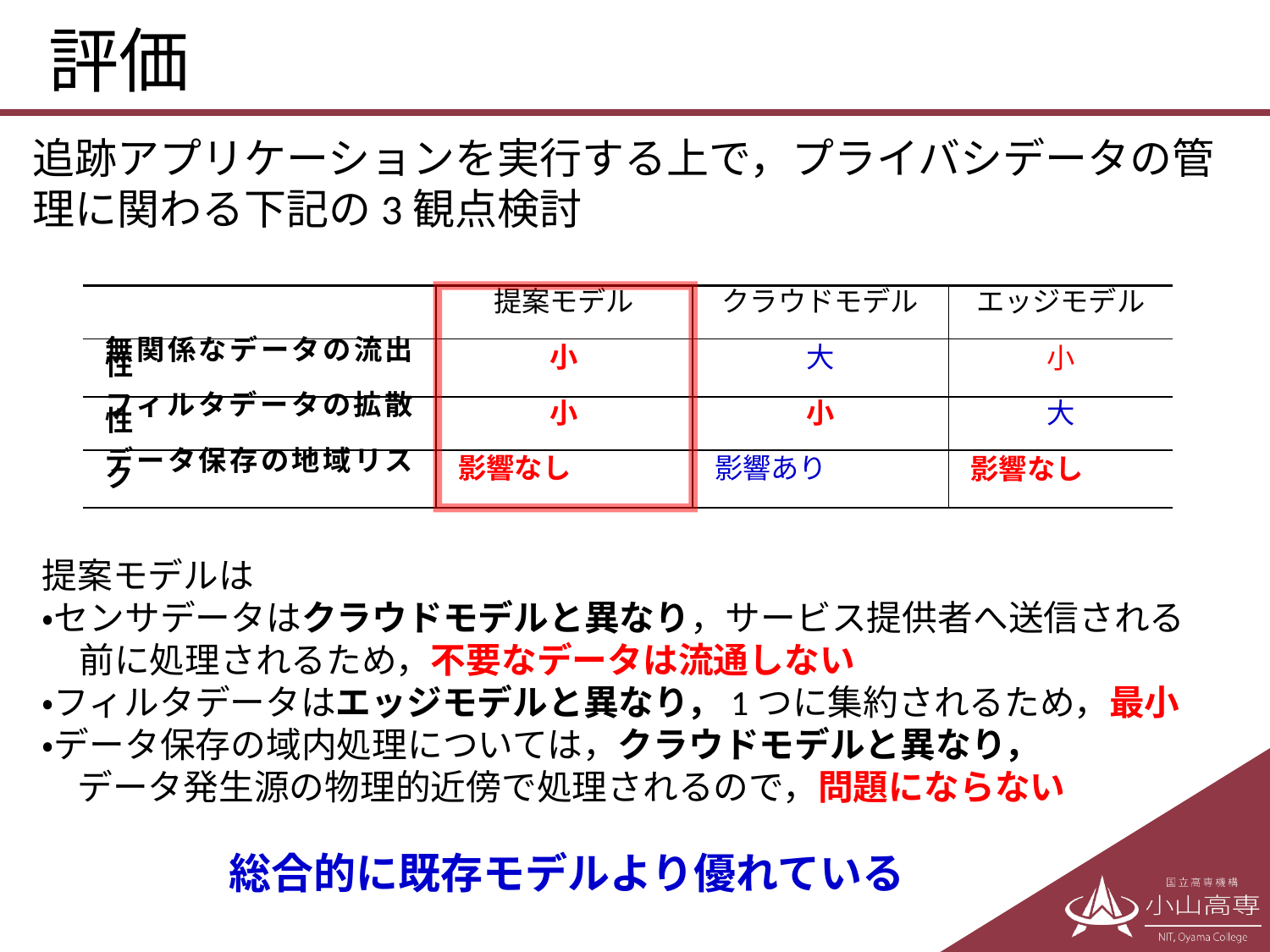

# 評価
追跡アプリケーションを実行する上で，プライバシデータの管理に関わる下記の3観点検討
|  | 提案モデル | クラウドモデル | エッジモデル |
| --- | --- | --- | --- |
| 無関係なデータの流出性 | 小 | 大 | 小 |
| フィルタデータの拡散性 | 小 | 小 | 大 |
| データ保存の地域リスク | 影響なし | 影響あり | 影響なし |

提案モデルは
・センサデータはクラウドモデルと異なり，サービス提供者へ送信される前に処理されるため，不要なデータは流通しない
・フィルタデータはエッジモデルと異なり，1つに集約されるため，最小
・データ保存の域内処理については，クラウドモデルと異なり，
　データ発生源の物理的近傍で処理されるので，問題にならない
総合的に既存モデルより優れている